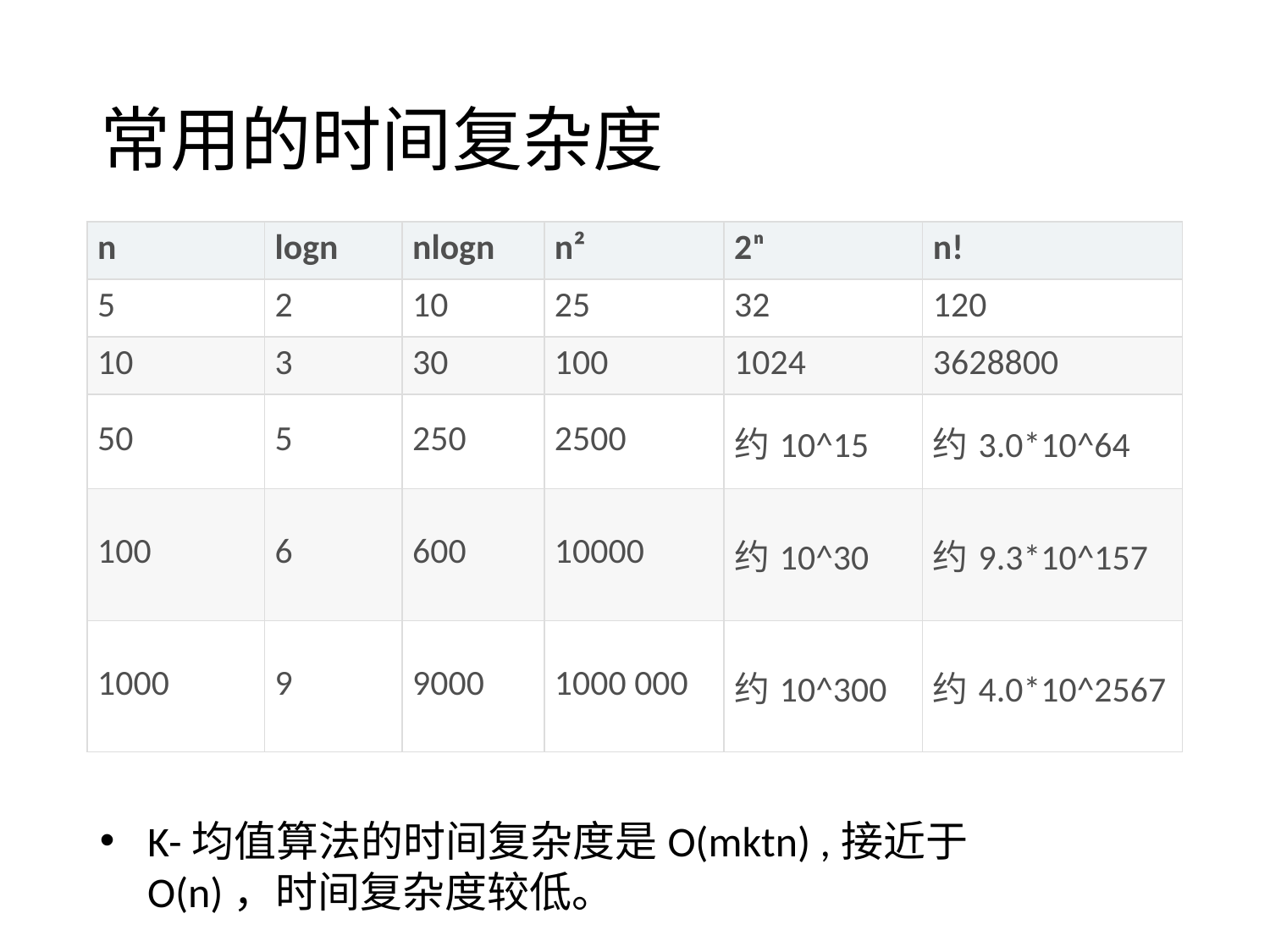

# 常用的时间复杂度
| n | logn | nlogn | n² | 2ⁿ | n! |
| --- | --- | --- | --- | --- | --- |
| 5 | 2 | 10 | 25 | 32 | 120 |
| 10 | 3 | 30 | 100 | 1024 | 3628800 |
| 50 | 5 | 250 | 2500 | 约10^15 | 约3.0\*10^64 |
| 100 | 6 | 600 | 10000 | 约10^30 | 约9.3\*10^157 |
| 1000 | 9 | 9000 | 1000 000 | 约10^300 | 约4.0\*10^2567 |
K-均值算法的时间复杂度是O(mktn) ,接近于O(n)，时间复杂度较低。